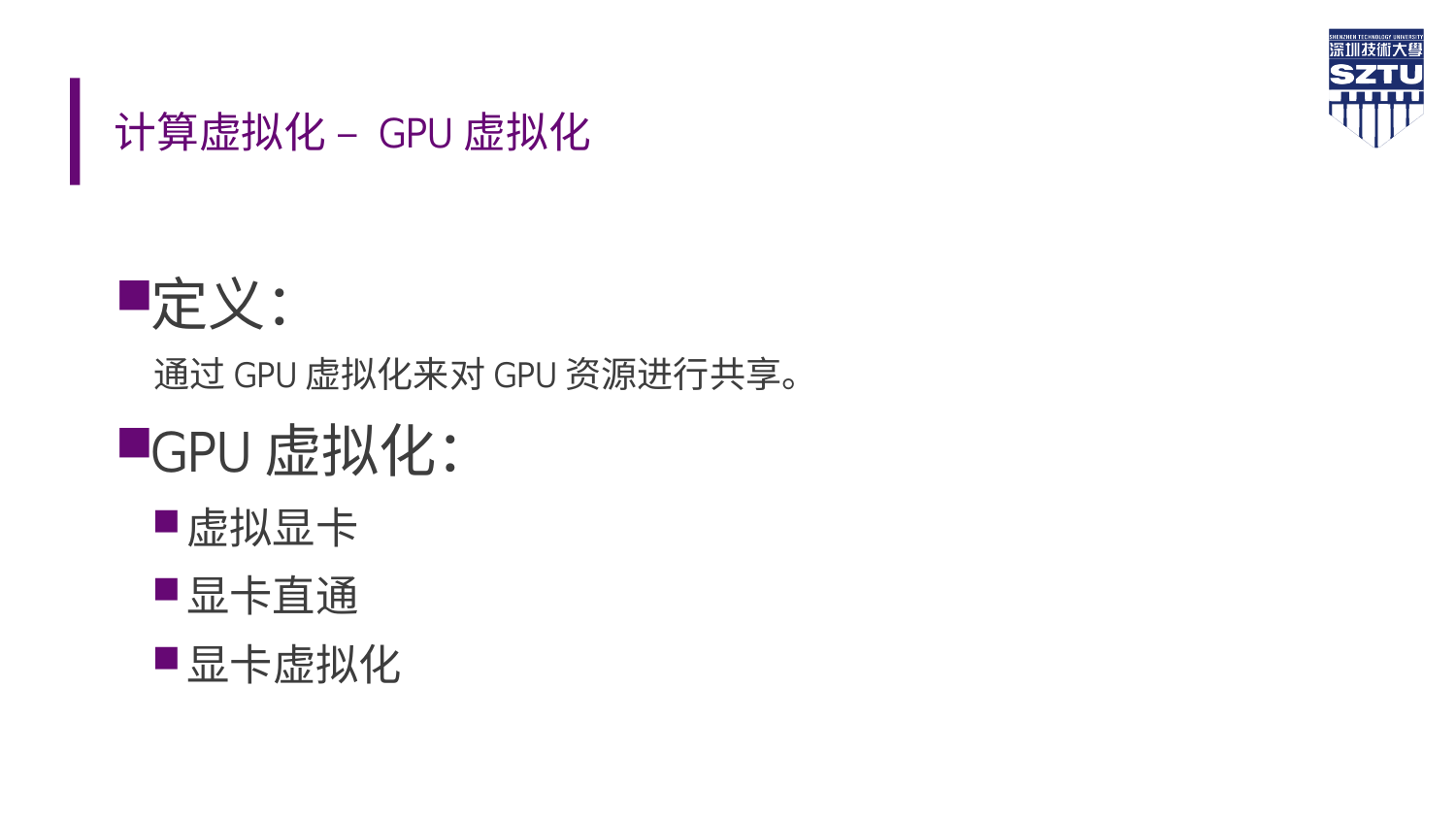

# 计算虚拟化 – GPU虚拟化
定义：
    通过GPU虚拟化来对GPU资源进行共享。
GPU虚拟化：
虚拟显卡
显卡直通
显卡虚拟化